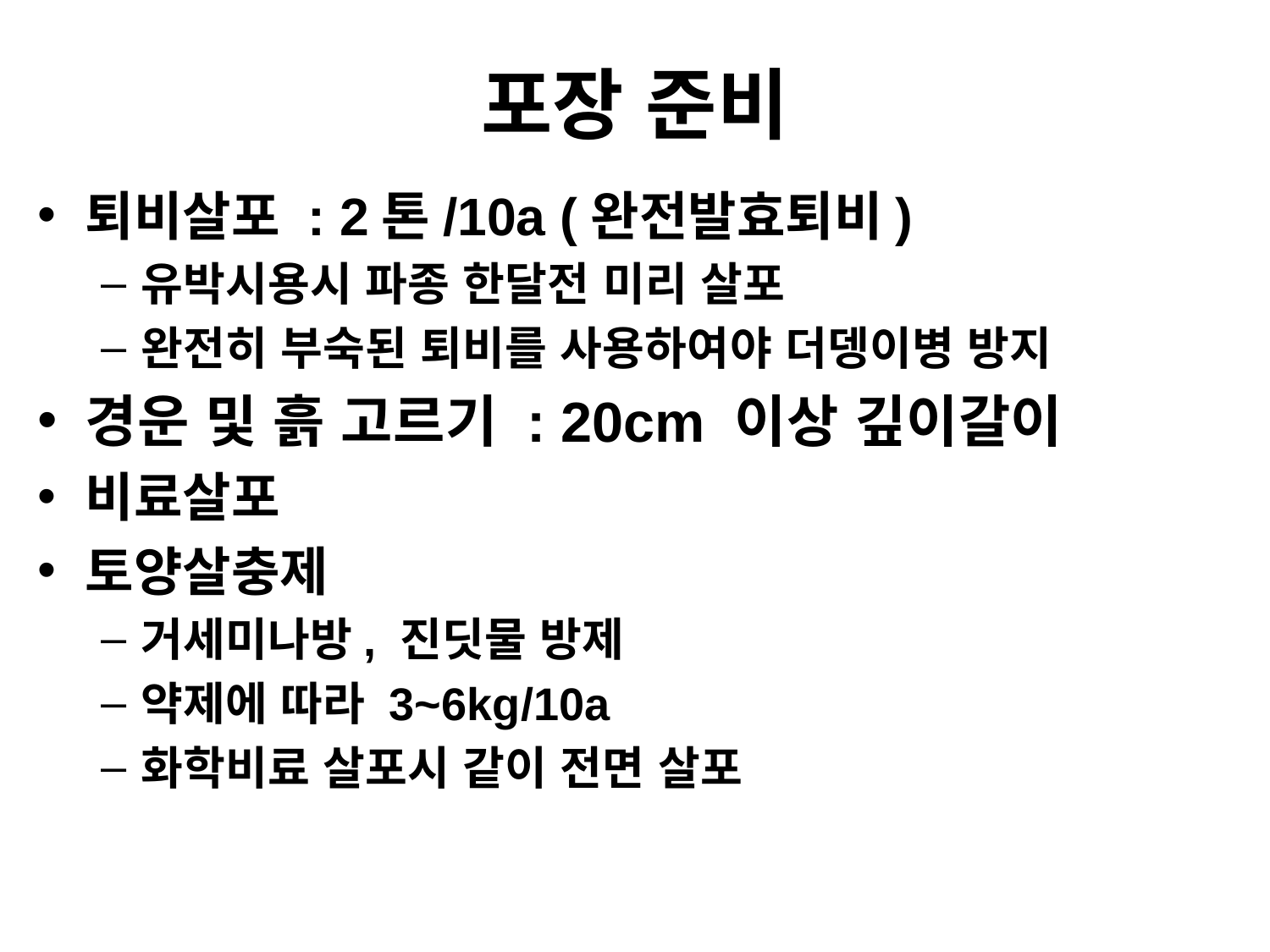

# 포장 준비
퇴비살포 : 2톤/10a (완전발효퇴비)
유박시용시 파종 한달전 미리 살포
완전히 부숙된 퇴비를 사용하여야 더뎅이병 방지
경운 및 흙 고르기 : 20cm 이상 깊이갈이
비료살포
토양살충제
거세미나방, 진딧물 방제
약제에 따라 3~6kg/10a
화학비료 살포시 같이 전면 살포